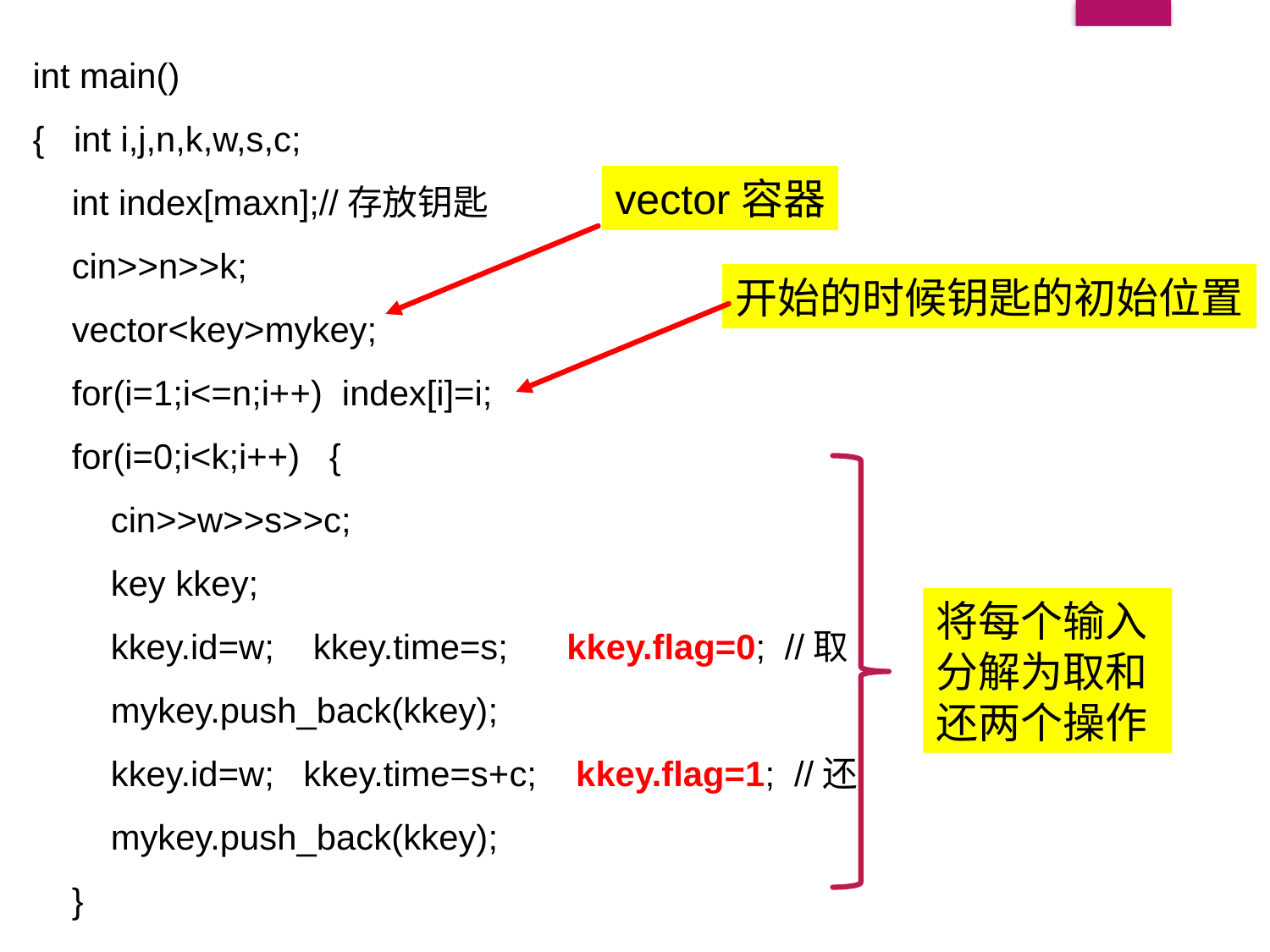

int main()
{   int i,j,n,k,w,s,c;
    int index[maxn];//存放钥匙
    cin>>n>>k;
    vector<key>mykey;
    for(i=1;i<=n;i++)  index[i]=i;
    for(i=0;i<k;i++)   {
        cin>>w>>s>>c;
        key kkey;
        kkey.id=w;    kkey.time=s;      kkey.flag=0;  //取
        mykey.push_back(kkey);
        kkey.id=w;   kkey.time=s+c;    kkey.flag=1;  //还
        mykey.push_back(kkey);
    }
#
vector容器
开始的时候钥匙的初始位置

将每个输入分解为取和还两个操作